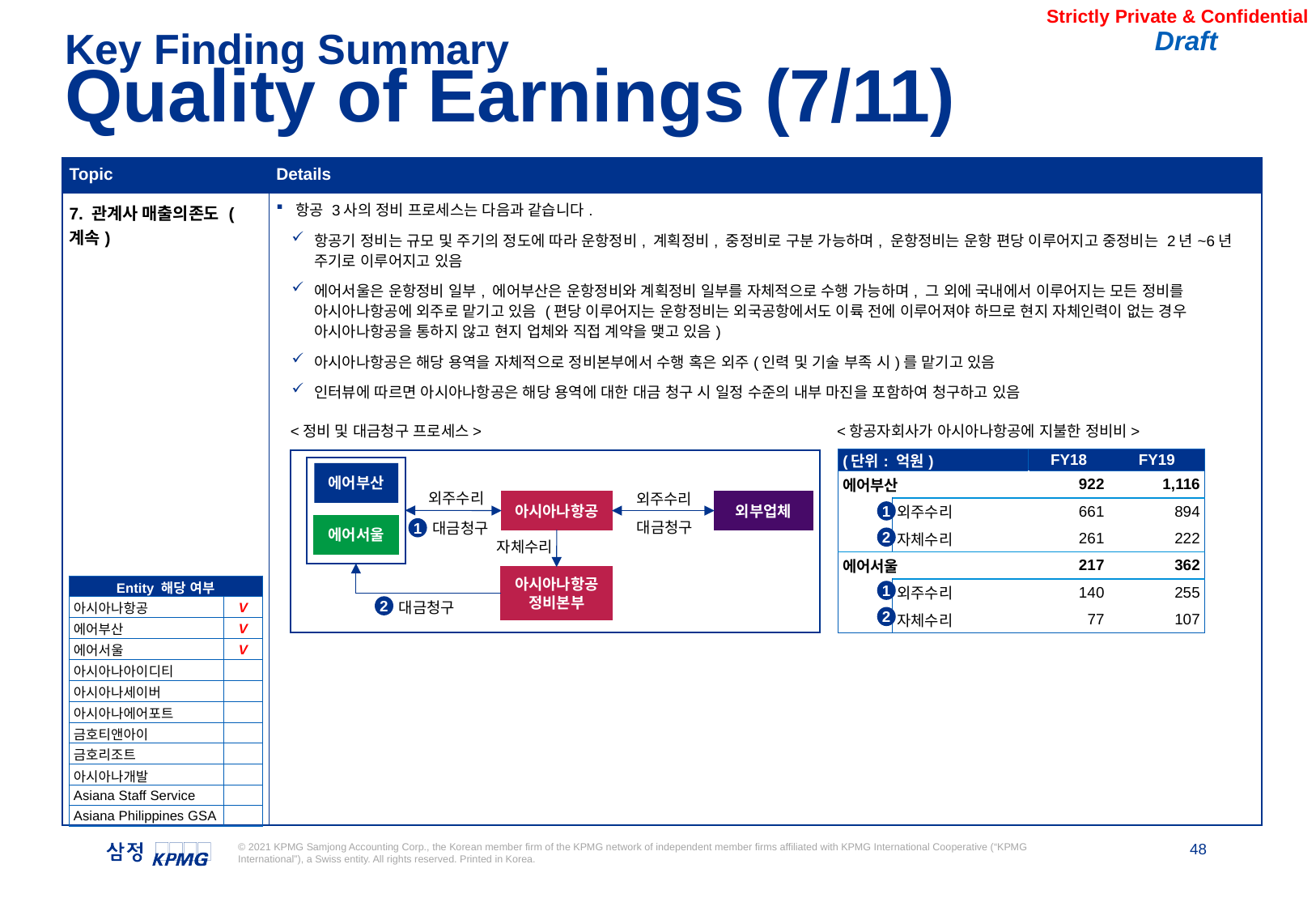

Key Finding Summary
Quality of Earnings (7/11)
| Topic | Details |
| --- | --- |
| 7. 관계사 매출의존도 (계속) | 항공 3사의 정비 프로세스는 다음과 같습니다. 항공기 정비는 규모 및 주기의 정도에 따라 운항정비, 계획정비, 중정비로 구분 가능하며, 운항정비는 운항 편당 이루어지고 중정비는 2년~6년 주기로 이루어지고 있음 에어서울은 운항정비 일부, 에어부산은 운항정비와 계획정비 일부를 자체적으로 수행 가능하며, 그 외에 국내에서 이루어지는 모든 정비를 아시아나항공에 외주로 맡기고 있음 (편당 이루어지는 운항정비는 외국공항에서도 이륙 전에 이루어져야 하므로 현지 자체인력이 없는 경우 아시아나항공을 통하지 않고 현지 업체와 직접 계약을 맺고 있음) 아시아나항공은 해당 용역을 자체적으로 정비본부에서 수행 혹은 외주(인력 및 기술 부족 시)를 맡기고 있음 인터뷰에 따르면 아시아나항공은 해당 용역에 대한 대금 청구 시 일정 수준의 내부 마진을 포함하여 청구하고 있음 |
<정비 및 대금청구 프로세스>
<항공자회사가 아시아나항공에 지불한 정비비>
| (단위: 억원) |  | FY18 | FY19 |
| --- | --- | --- | --- |
| 에어부산 |  | 922 | 1,116 |
|  | 외주수리 | 661 | 894 |
|  | 자체수리 | 261 | 222 |
| 에어서울 |  | 217 | 362 |
|  | 외주수리 | 140 | 255 |
|  | 자체수리 | 77 | 107 |

에어부산
외주수리
외주수리
아시아나항공
외부업체
대금청구
대금청구
에어서울
자체수리
아시아나항공
정비본부
대금청구
1
1
2
| Entity 해당 여부 |  |
| --- | --- |
| 아시아나항공 | V |
| 에어부산 | V |
| 에어서울 | V |
| 아시아나아이디티 |  |
| 아시아나세이버 |  |
| 아시아나에어포트 |  |
| 금호티앤아이 |  |
| 금호리조트 |  |
| 아시아나개발 |  |
| Asiana Staff Service |  |
| Asiana Philippines GSA |  |
1
2
2